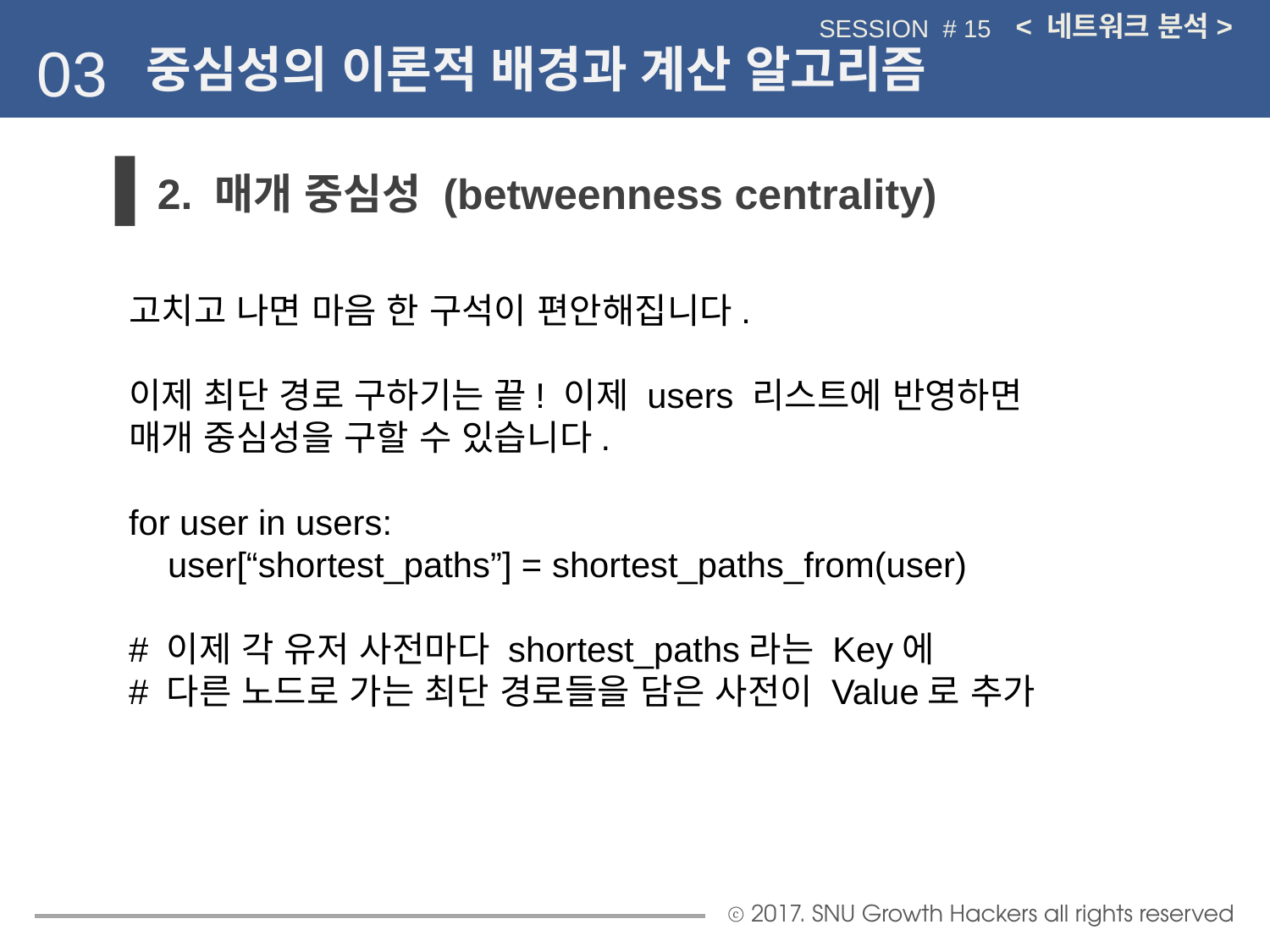

< 네트워크 분석>
SESSION  # 15
03
중심성의 이론적 배경과 계산 알고리즘

2. 매개 중심성 (betweenness centrality)
고치고 나면 마음 한 구석이 편안해집니다.

이제 최단 경로 구하기는 끝! 이제 users 리스트에 반영하면
매개 중심성을 구할 수 있습니다.

for user in users:
    user[“shortest_paths”] = shortest_paths_from(user)

# 이제 각 유저 사전마다 shortest_paths라는 Key에
# 다른 노드로 가는 최단 경로들을 담은 사전이 Value로 추가
ⓒ 2017. SNU Growth Hackers all rights reserved